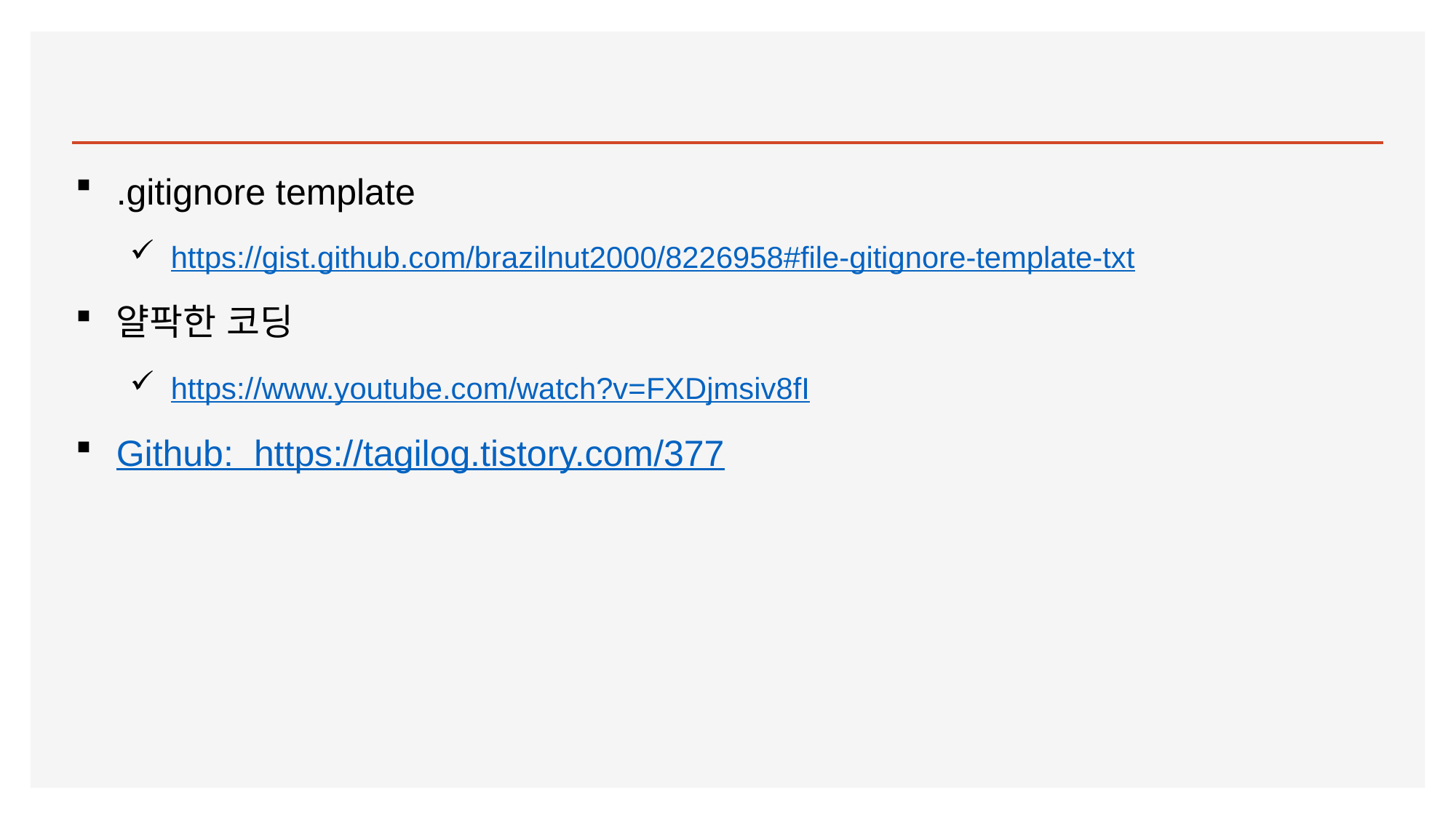

#
.gitignore template
https://gist.github.com/brazilnut2000/8226958#file-gitignore-template-txt
얄팍한 코딩
https://www.youtube.com/watch?v=FXDjmsiv8fI
Github:  https://tagilog.tistory.com/377